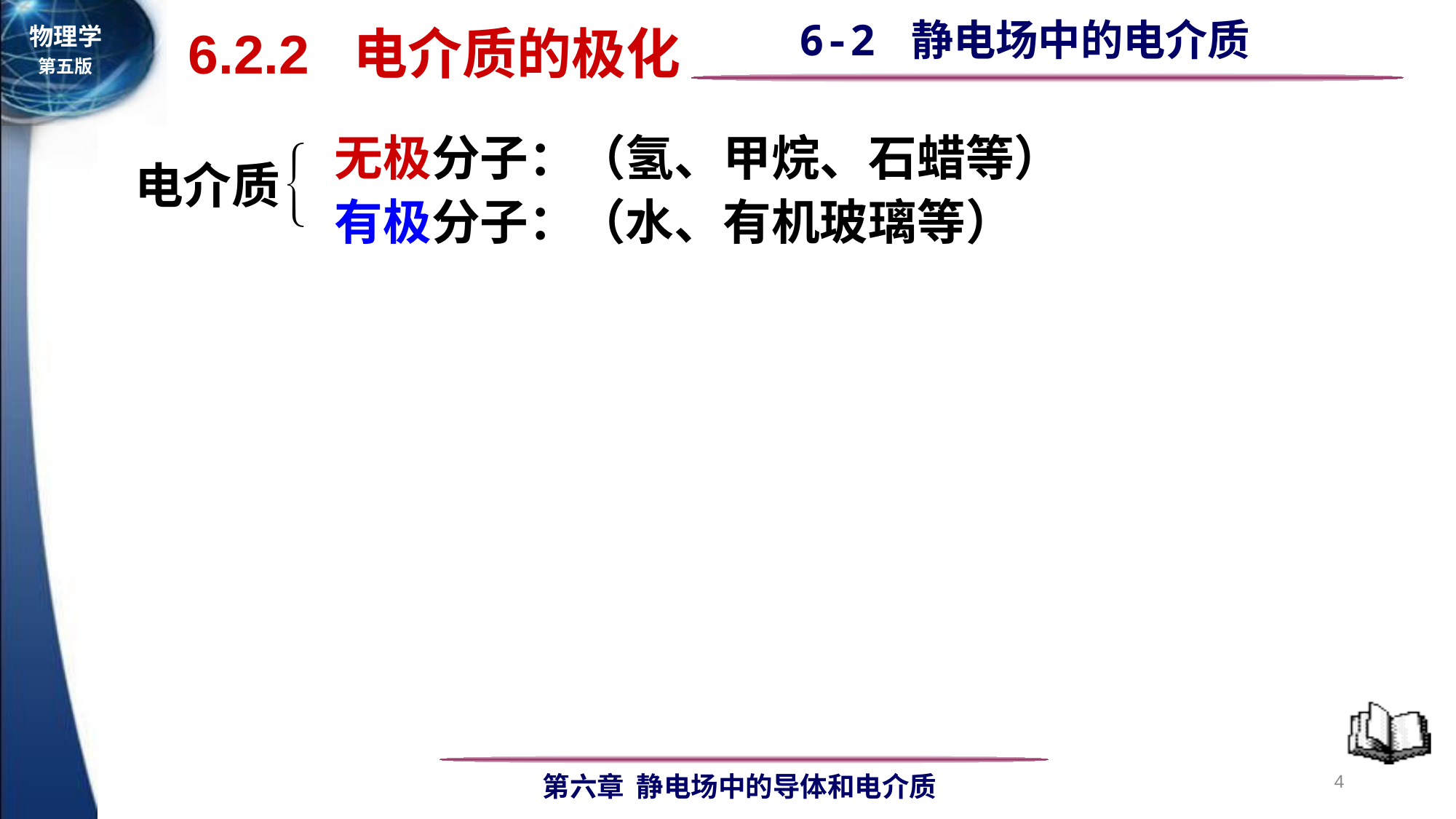

6.2.2  电介质的极化
{
无极分子：（氢、甲烷、石蜡等）
电介质
有极分子：（水、有机玻璃等）
4